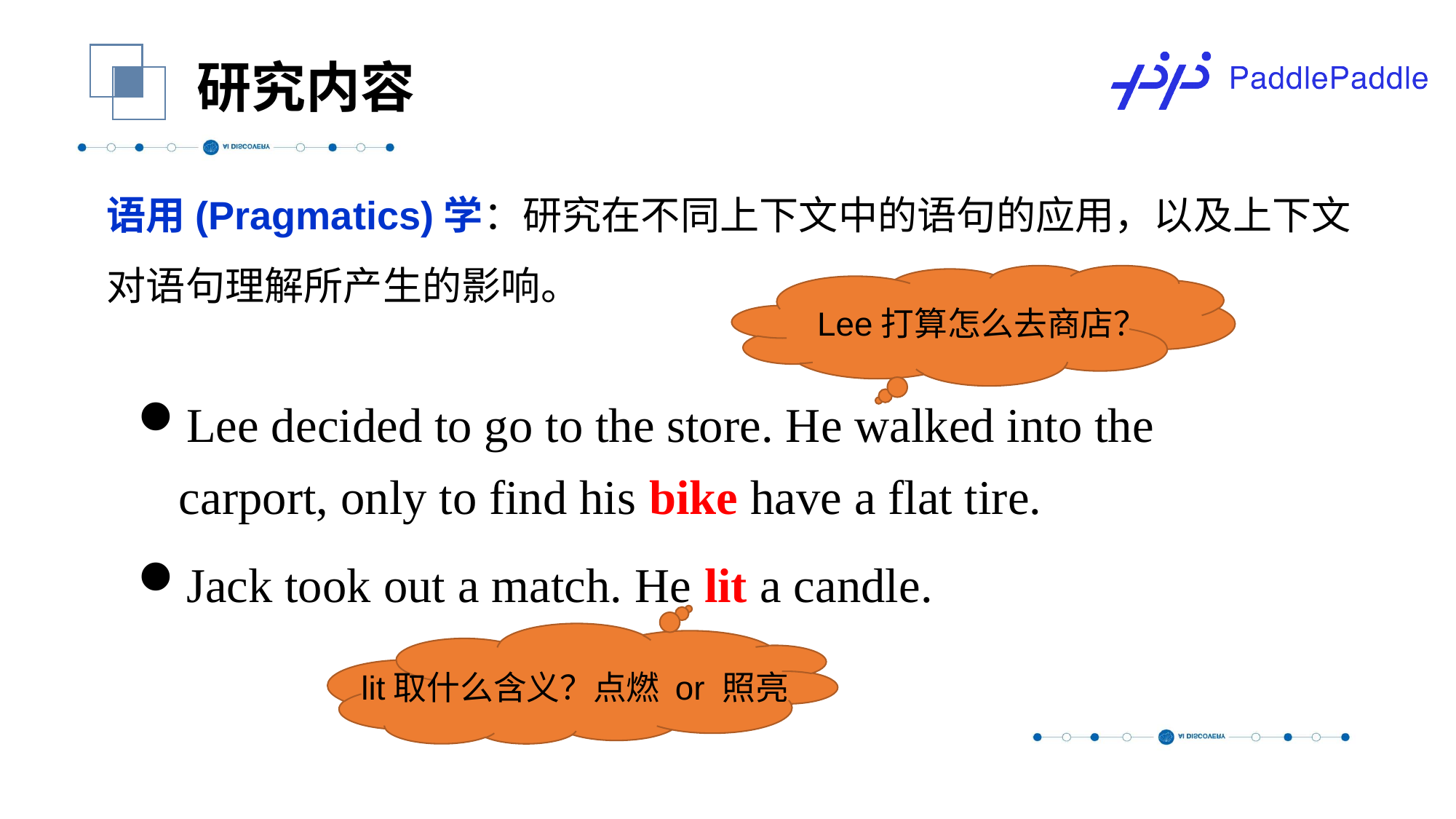

研究内容
语用(Pragmatics)学：研究在不同上下文中的语句的应用，以及上下文对语句理解所产生的影响。
Lee打算怎么去商店？
Lee decided to go to the store. He walked into the carport, only to find his bike have a flat tire.
Jack took out a match. He lit a candle.

lit取什么含义？点燃 or 照亮